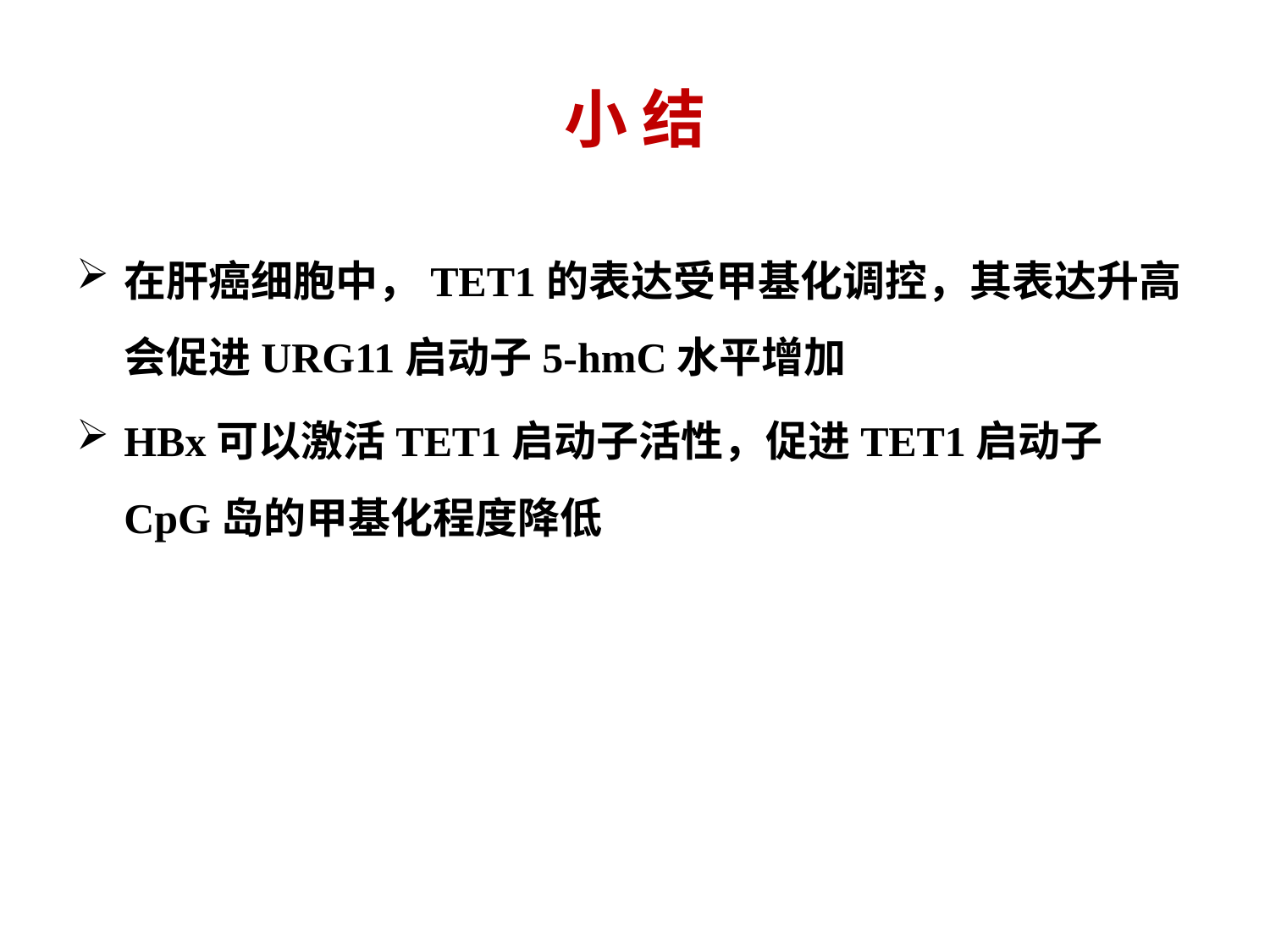

# 小 结
在肝癌细胞中，TET1的表达受甲基化调控，其表达升高会促进URG11启动子5-hmC水平增加
HBx可以激活TET1启动子活性，促进TET1启动子CpG岛的甲基化程度降低